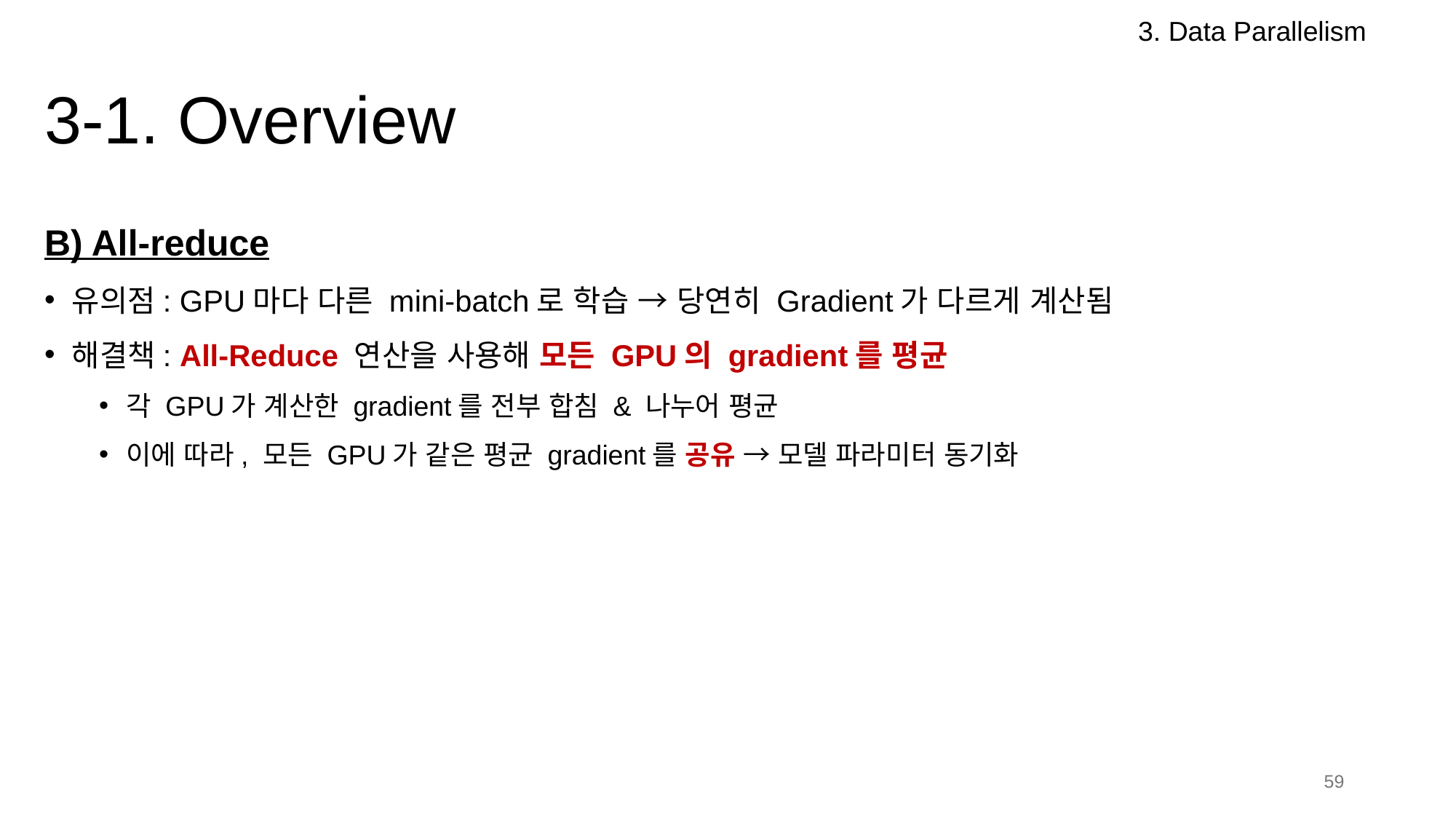

3. Data Parallelism
# 3-1. Overview
B) All-reduce
유의점: GPU마다 다른 mini-batch로 학습 → 당연히 Gradient가 다르게 계산됨
해결책: All-Reduce 연산을 사용해 모든 GPU의 gradient를 평균
각 GPU가 계산한 gradient를 전부 합침 & 나누어 평균
이에 따라, 모든 GPU가 같은 평균 gradient를 공유 → 모델 파라미터 동기화

59